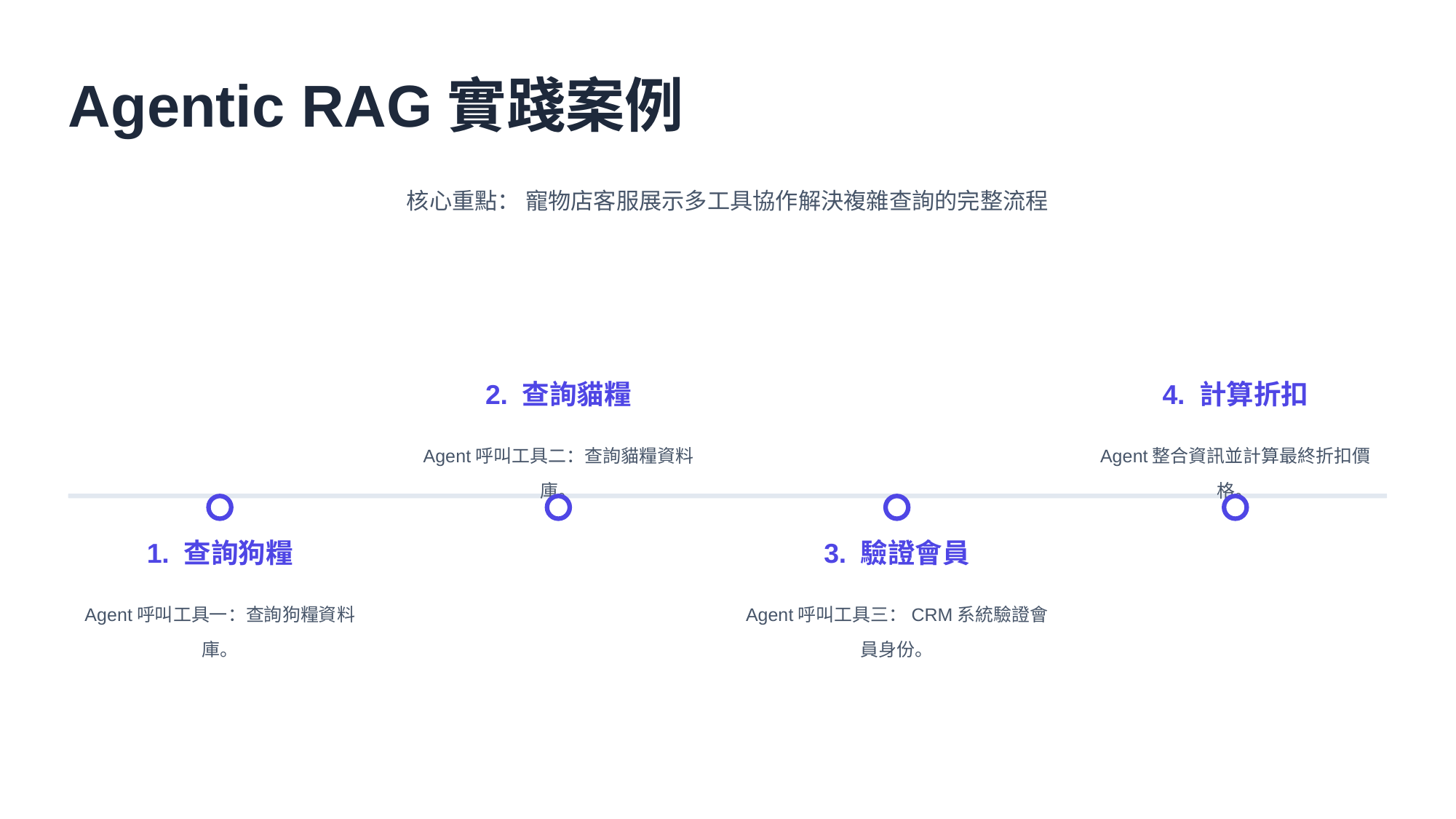

Agentic RAG實踐案例
核心重點： 寵物店客服展示多工具協作解決複雜查詢的完整流程
2. 查詢貓糧
4. 計算折扣
Agent呼叫工具二：查詢貓糧資料庫。
Agent整合資訊並計算最終折扣價格。

1. 查詢狗糧
3. 驗證會員
Agent呼叫工具一：查詢狗糧資料庫。
Agent呼叫工具三：CRM系統驗證會員身份。